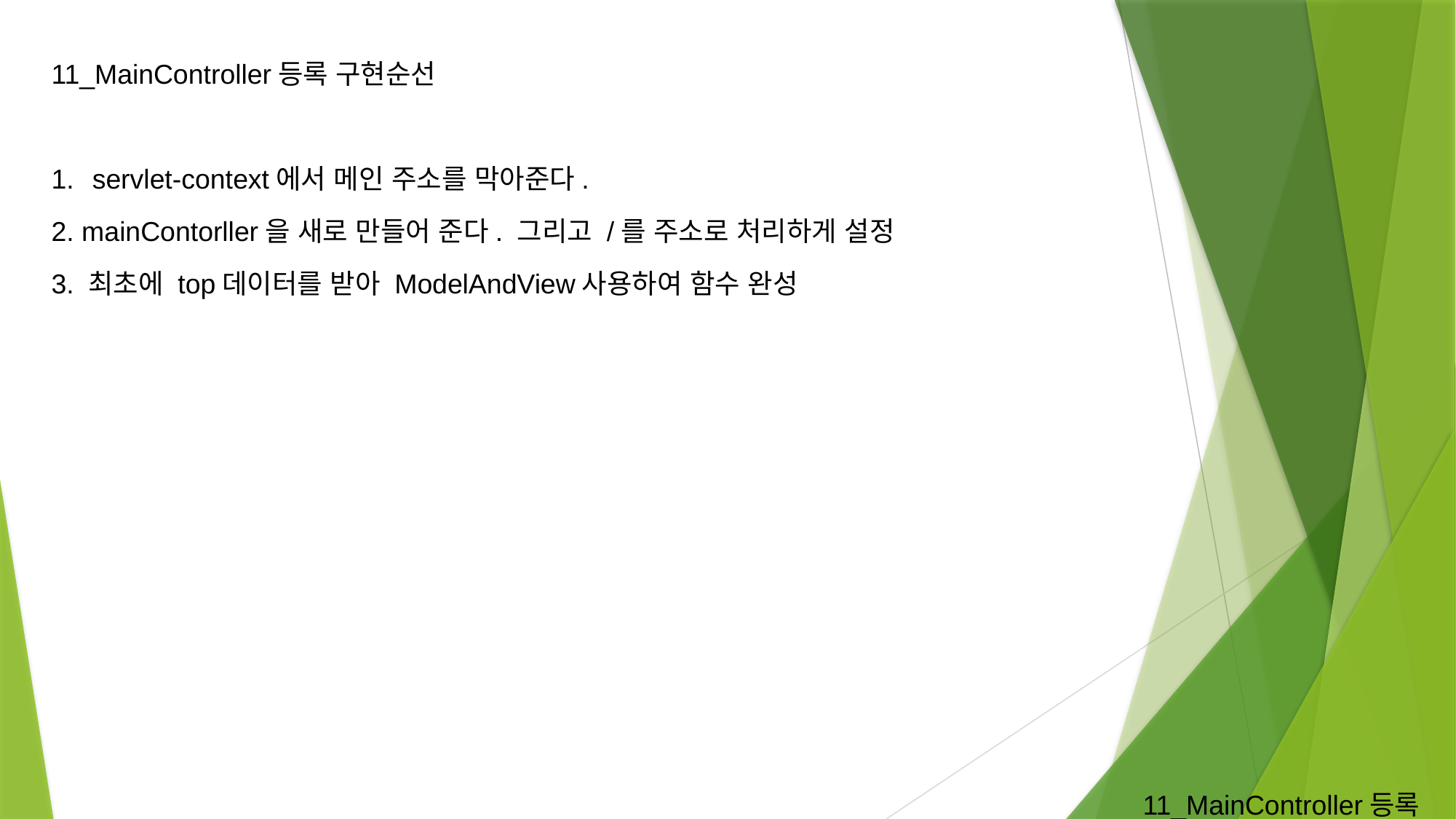

11_MainController등록 구현순선

servlet-context에서 메인 주소를 막아준다.
2. mainContorller을 새로 만들어 준다. 그리고 /를 주소로 처리하게 설정
3. 최초에 top데이터를 받아 ModelAndView사용하여 함수 완성
11_MainController등록